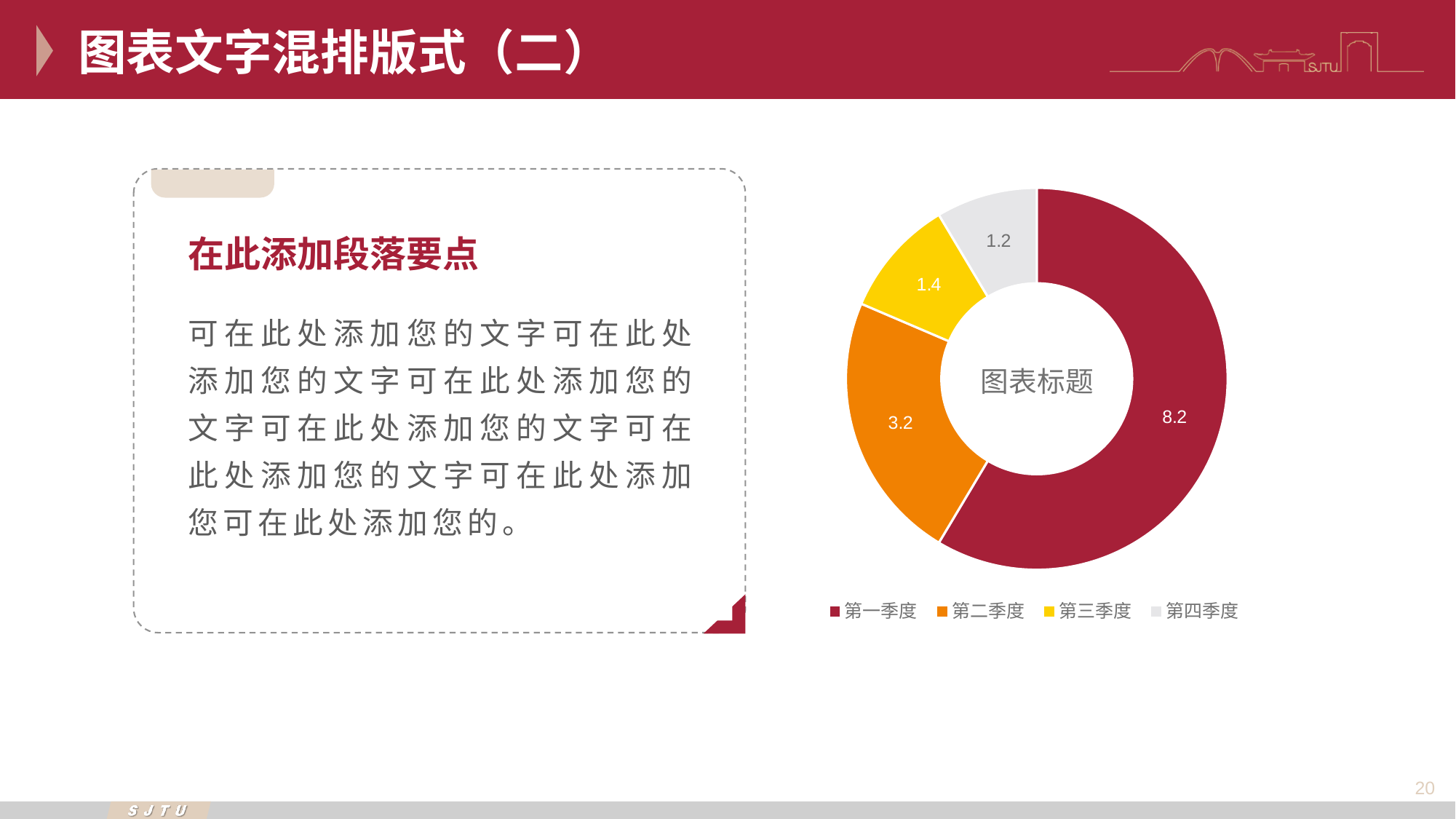

图表文字混排版式（二）

### Chart: 图表标题

| Category | 销售额 |
|---|---|
| 第一季度 | 8.2 |
| 第二季度 | 3.2 |
| 第三季度 | 1.4 |
| 第四季度 | 1.2 |

在此添加段落要点
可在此处添加您的文字可在此处添加您的文字可在此处添加您的文字可在此处添加您的文字可在此处添加您的文字可在此处添加您可在此处添加您的。
20